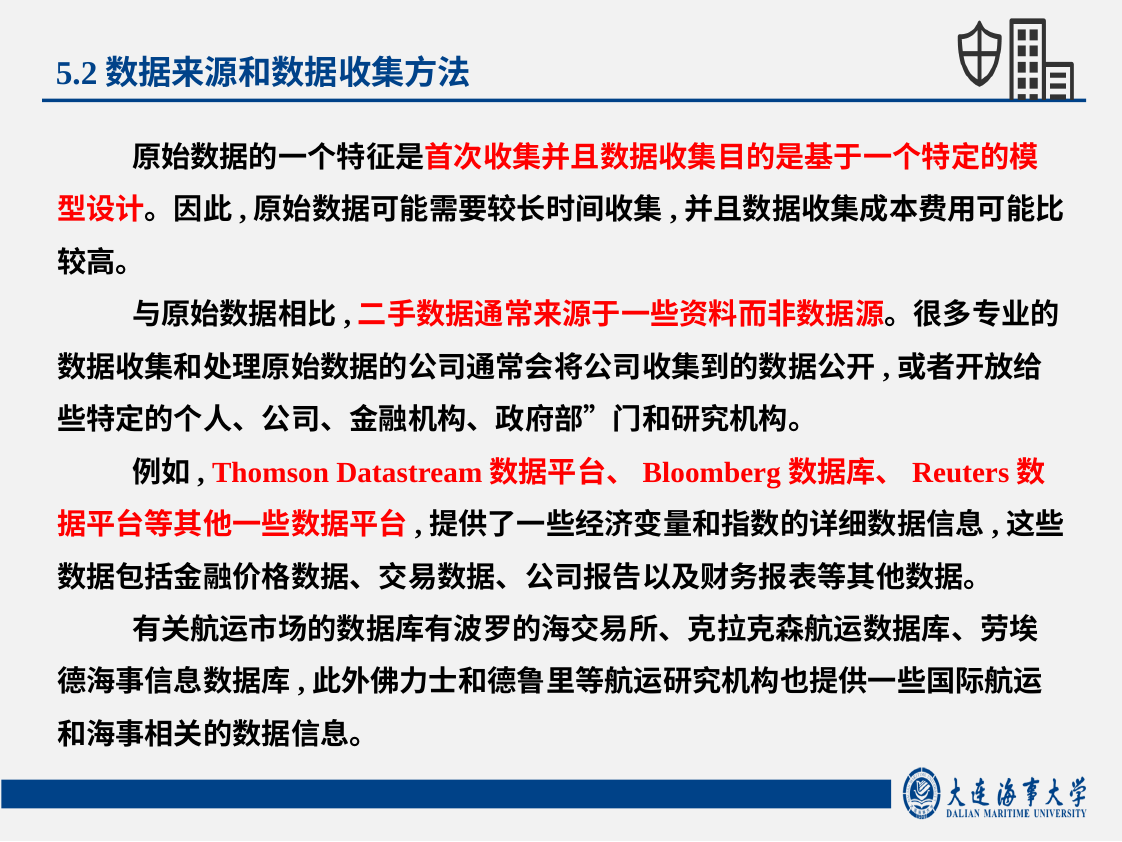

5.2数据来源和数据收集方法
原始数据的一个特征是首次收集并且数据收集目的是基于一个特定的模型设计。因此,原始数据可能需要较长时间收集,并且数据收集成本费用可能比较高。
与原始数据相比,二手数据通常来源于一些资料而非数据源。很多专业的数据收集和处理原始数据的公司通常会将公司收集到的数据公开,或者开放给些特定的个人、公司、金融机构、政府部”门和研究机构。
例如, Thomson Datastream数据平台、Bloomberg数据库、Reuters数据平台等其他一些数据平台,提供了一些经济变量和指数的详细数据信息,这些数据包括金融价格数据、交易数据、公司报告以及财务报表等其他数据。
有关航运市场的数据库有波罗的海交易所、克拉克森航运数据库、劳埃德海事信息数据库,此外佛力士和德鲁里等航运研究机构也提供一些国际航运和海事相关的数据信息。